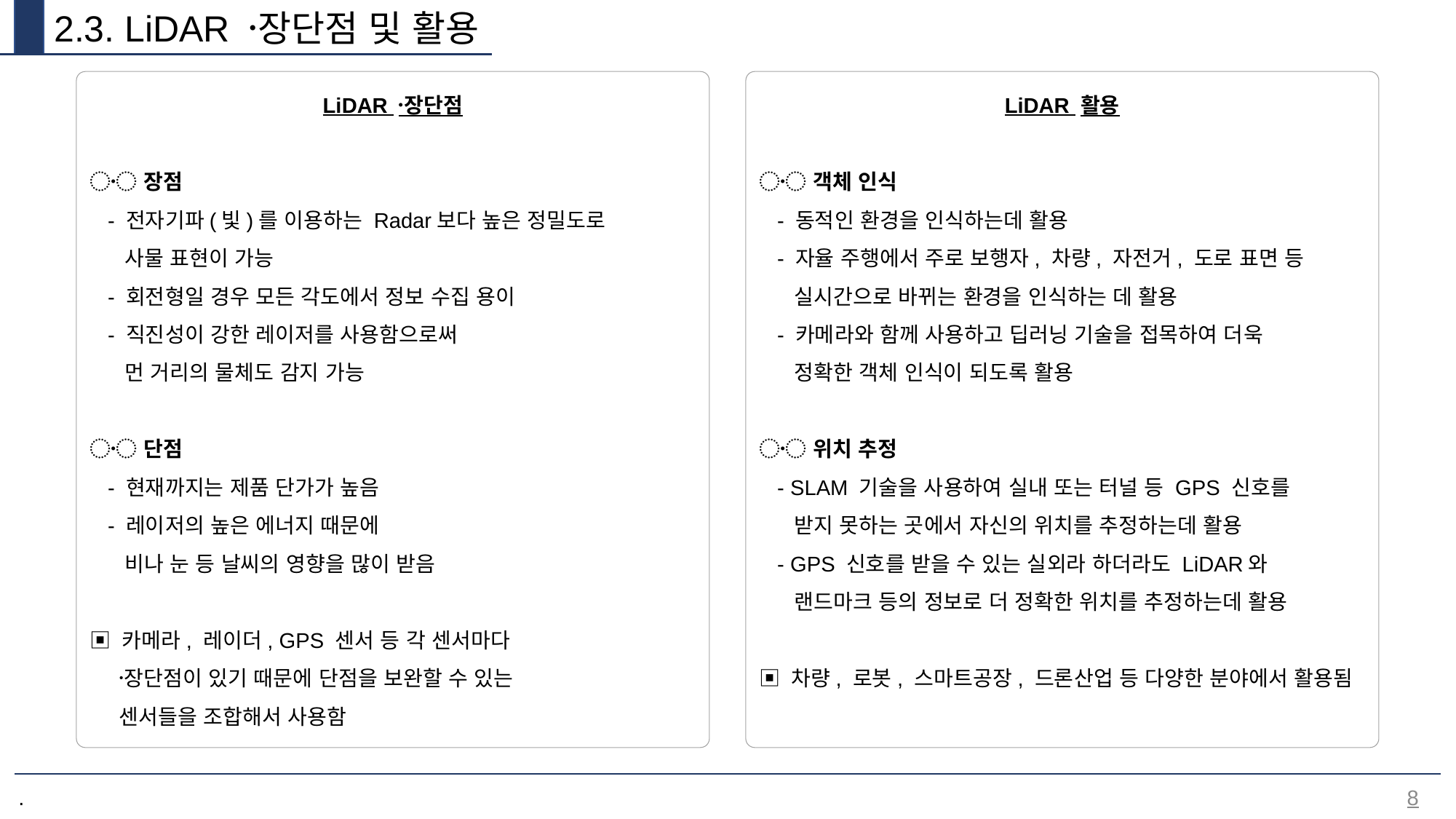

2.3. LiDAR 장〮단점 및 활용
LiDAR 장〮단점

〮 장점
   - 전자기파(빛)를 이용하는 Radar보다 높은 정밀도로
     사물 표현이 가능
   - 회전형일 경우 모든 각도에서 정보 수집 용이
   - 직진성이 강한 레이저를 사용함으로써
     먼 거리의 물체도 감지 가능

〮 단점
   - 현재까지는 제품 단가가 높음
   - 레이저의 높은 에너지 때문에
     비나 눈 등 날씨의 영향을 많이 받음

▣ 카메라, 레이더, GPS 센서 등 각 센서마다
    장〮단점이 있기 때문에 단점을 보완할 수 있는
    센서들을 조합해서 사용함
LiDAR 활용

〮 객체 인식
   - 동적인 환경을 인식하는데 활용
   - 자율 주행에서 주로 보행자, 차량, 자전거, 도로 표면 등
     실시간으로 바뀌는 환경을 인식하는 데 활용
   - 카메라와 함께 사용하고 딥러닝 기술을 접목하여 더욱
     정확한 객체 인식이 되도록 활용

〮 위치 추정
   - SLAM 기술을 사용하여 실내 또는 터널 등 GPS 신호를
     받지 못하는 곳에서 자신의 위치를 추정하는데 활용
   - GPS 신호를 받을 수 있는 실외라 하더라도 LiDAR와
     랜드마크 등의 정보로 더 정확한 위치를 추정하는데 활용

▣ 차량, 로봇, 스마트공장, 드론산업 등 다양한 분야에서 활용됨

8
.